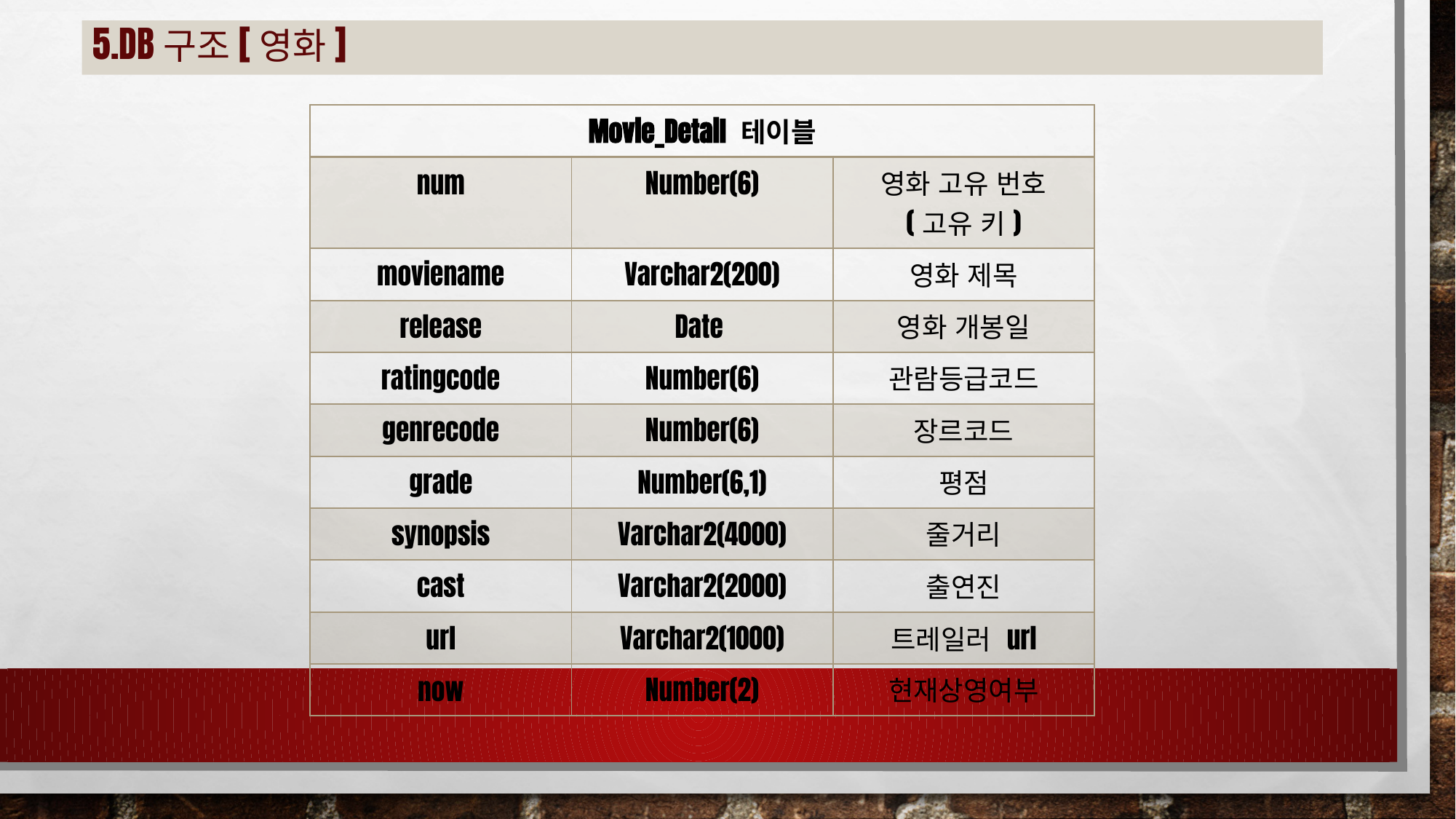

# 5.DB구조[영화]
| Movie\_Detail 테이블 |  |  |
| --- | --- | --- |
| num | Number(6) | 영화 고유 번호 (고유 키) |
| moviename | Varchar2(200) | 영화 제목 |
| release | Date | 영화 개봉일 |
| ratingcode | Number(6) | 관람등급코드 |
| genrecode | Number(6) | 장르코드 |
| grade | Number(6,1) | 평점 |
| synopsis | Varchar2(4000) | 줄거리 |
| cast | Varchar2(2000) | 출연진 |
| url | Varchar2(1000) | 트레일러 url |
| now | Number(2) | 현재상영여부 |